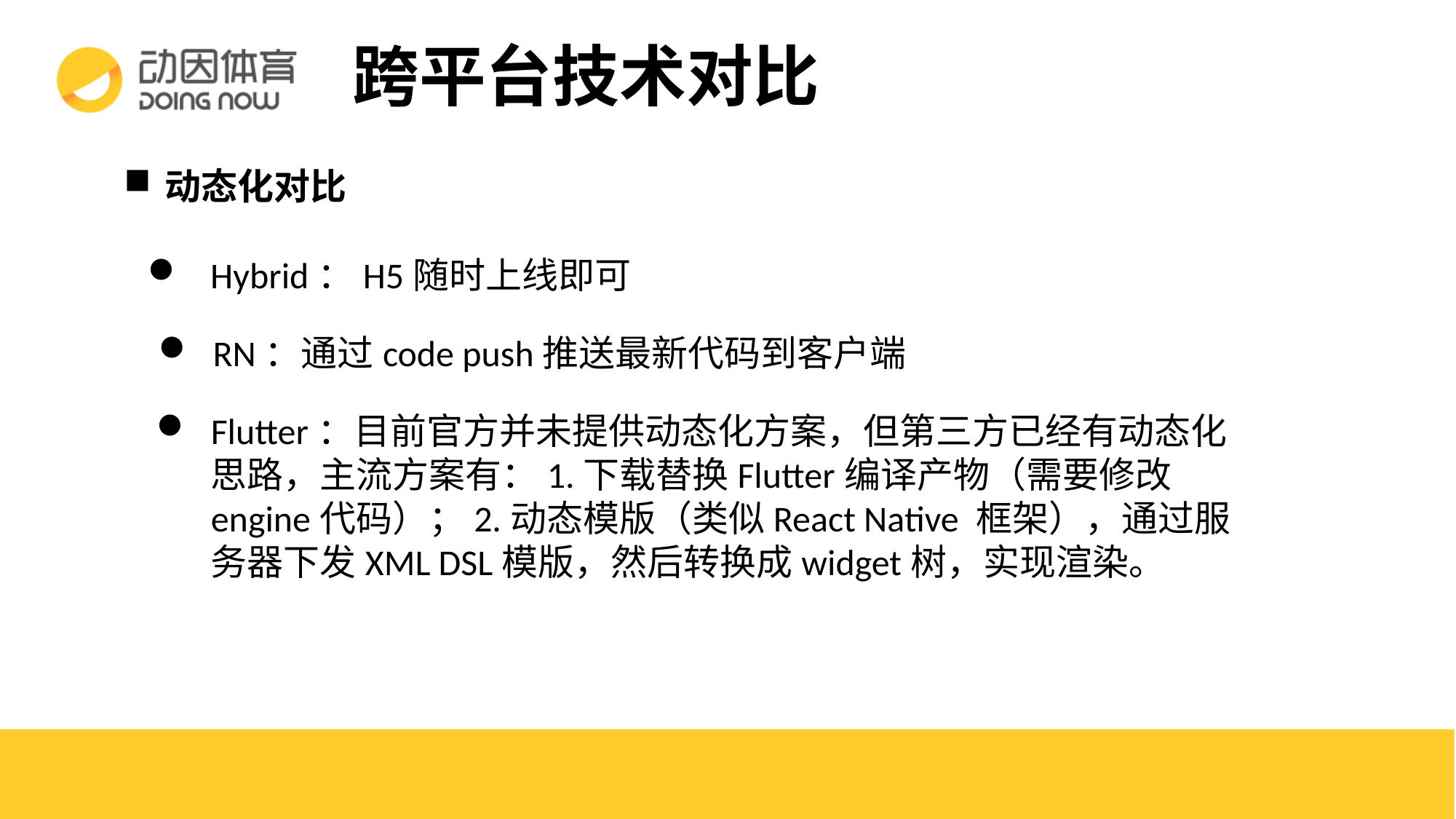

# 跨平台技术对比
动态化对比
 Hybrid：H5随时上线即可

RN：通过code push推送最新代码到客户端
Flutter：目前官方并未提供动态化方案，但第三方已经有动态化思路，主流方案有：1.下载替换Flutter编译产物（需要修改engine代码）；2.动态模版（类似React Native 框架），通过服务器下发XML DSL模版，然后转换成widget树，实现渲染。